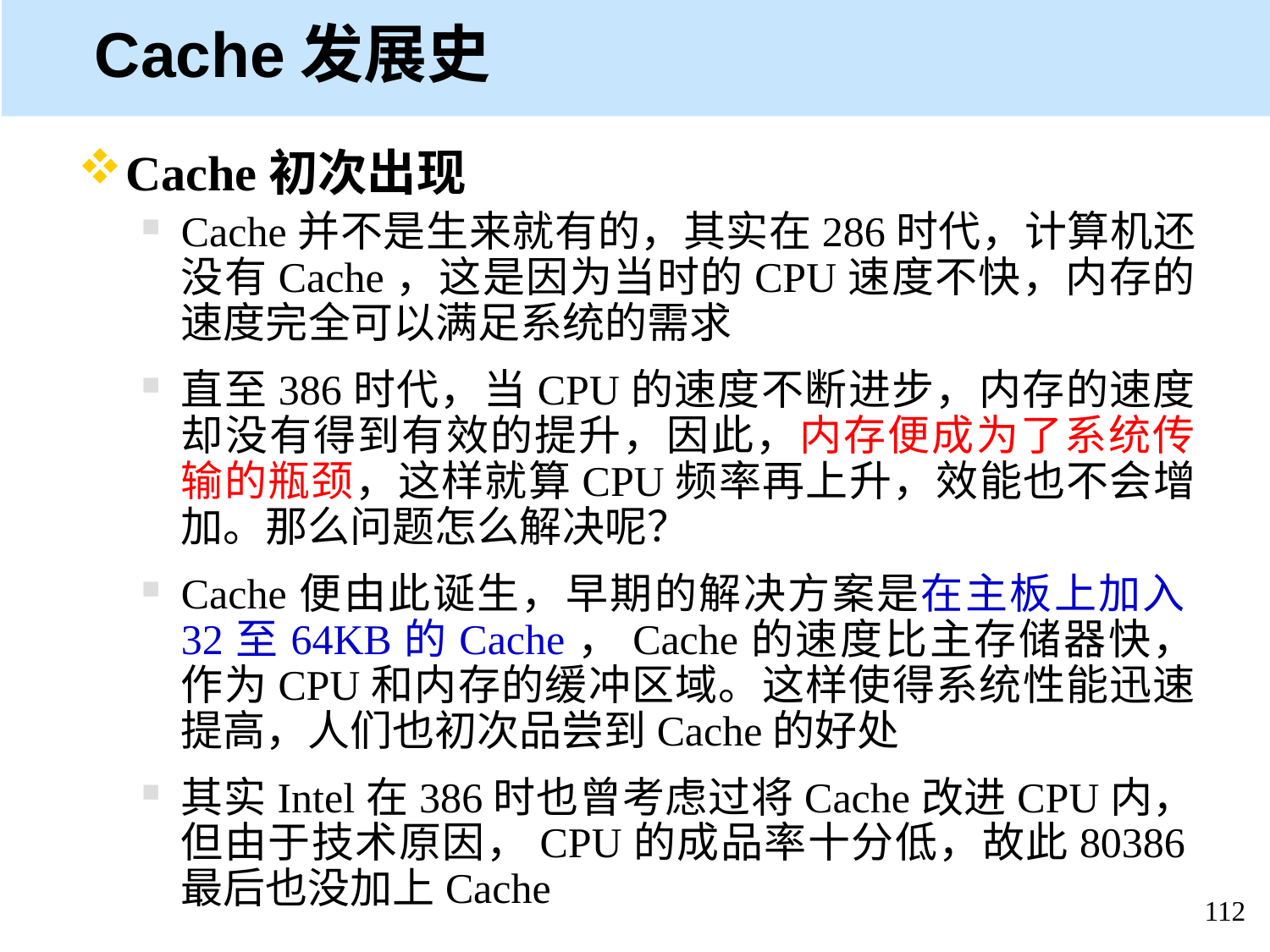

# Cache发展史
Cache初次出现
Cache并不是生来就有的，其实在286时代，计算机还没有Cache，这是因为当时的CPU速度不快，内存的速度完全可以满足系统的需求
直至386时代，当CPU的速度不断进步，内存的速度却没有得到有效的提升，因此，内存便成为了系统传输的瓶颈，这样就算CPU频率再上升，效能也不会增加。那么问题怎么解决呢？
Cache便由此诞生，早期的解决方案是在主板上加入32至64KB的Cache，Cache的速度比主存储器快，作为CPU和内存的缓冲区域。这样使得系统性能迅速提高，人们也初次品尝到Cache的好处
其实Intel在386时也曾考虑过将Cache改进CPU内，但由于技术原因，CPU的成品率十分低，故此80386最后也没加上Cache